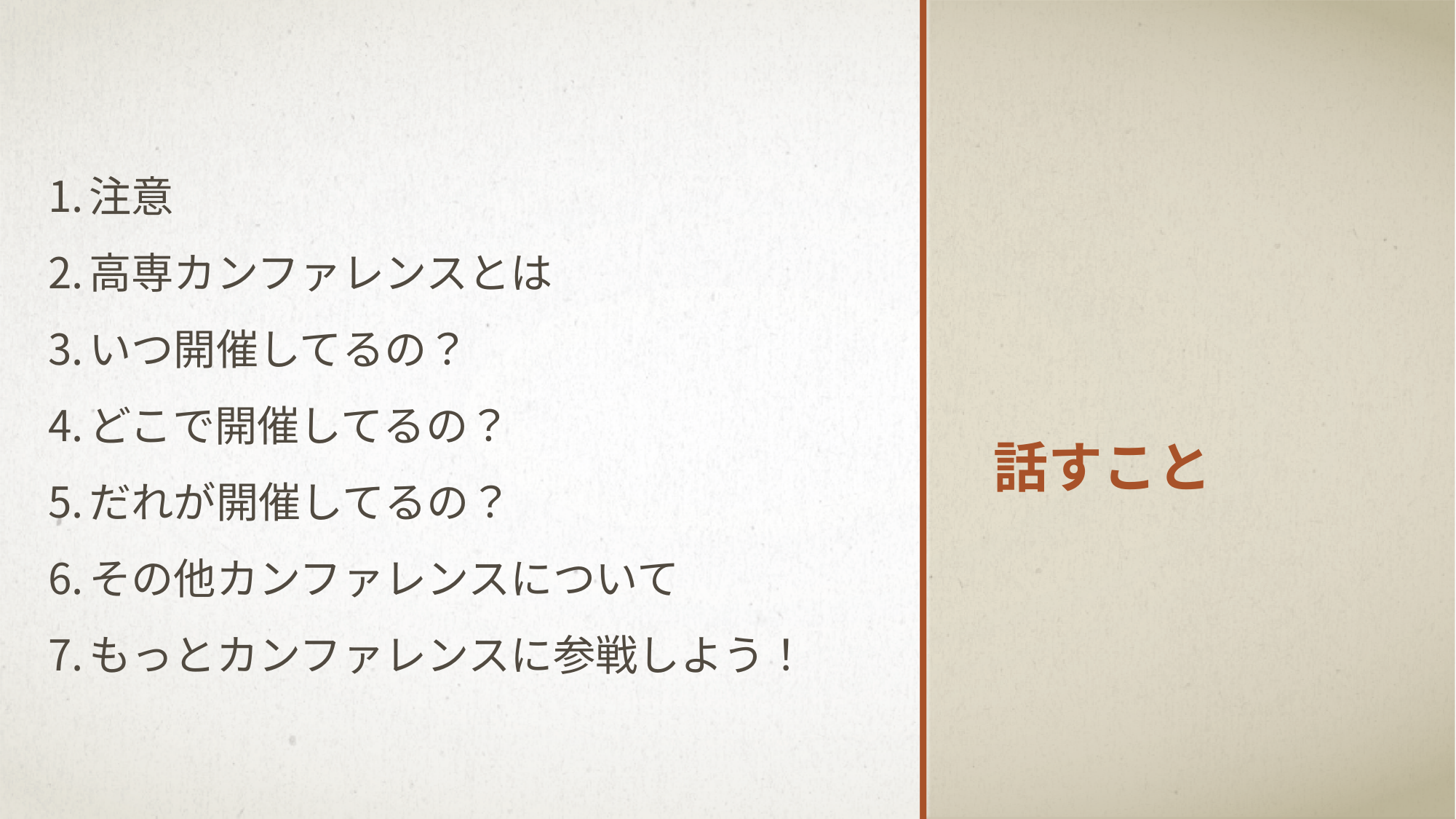

注意
高専カンファレンスとは
いつ開催してるの？
どこで開催してるの？
だれが開催してるの？
その他カンファレンスについて
もっとカンファレンスに参戦しよう！
# 話すこと